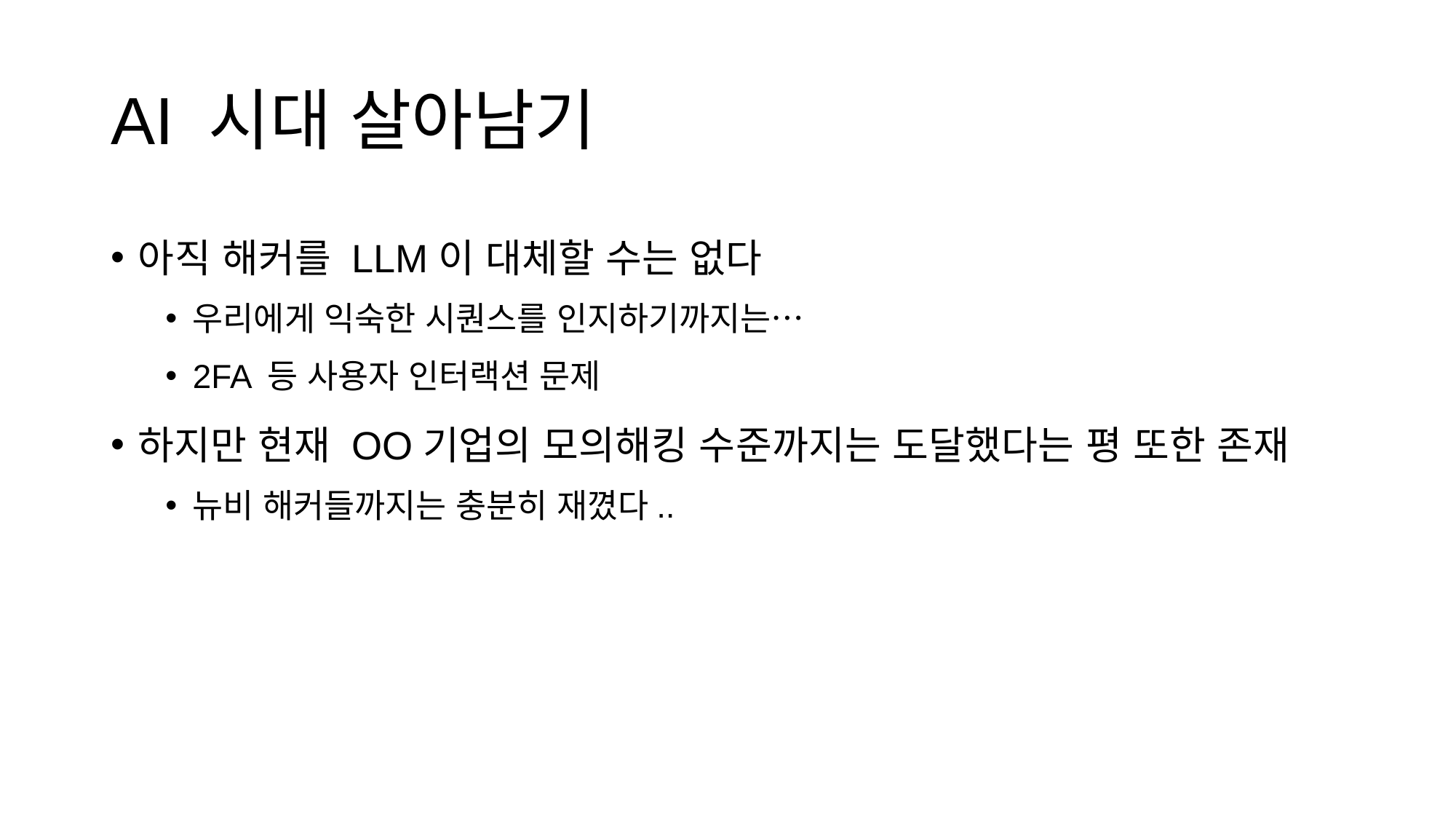

# AI 시대 살아남기
아직 해커를 LLM이 대체할 수는 없다
우리에게 익숙한 시퀀스를 인지하기까지는…
2FA 등 사용자 인터랙션 문제
하지만 현재 OO기업의 모의해킹 수준까지는 도달했다는 평 또한 존재
뉴비 해커들까지는 충분히 재꼈다..